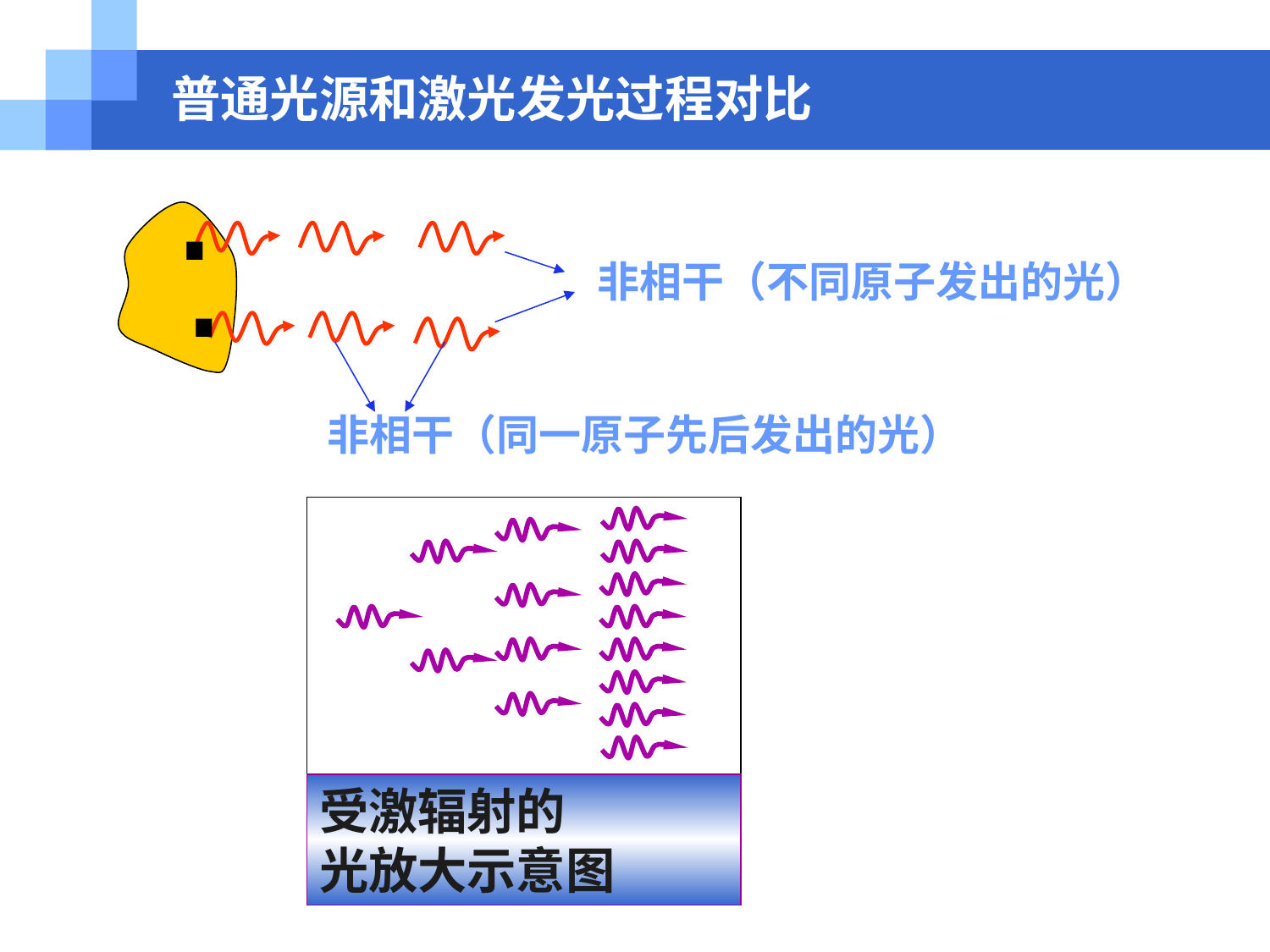

# 普通光源和激光发光过程对比
.
.

非相干（不同原子发出的光）

非相干（同一原子先后发出的光）

受激辐射的
光放大示意图